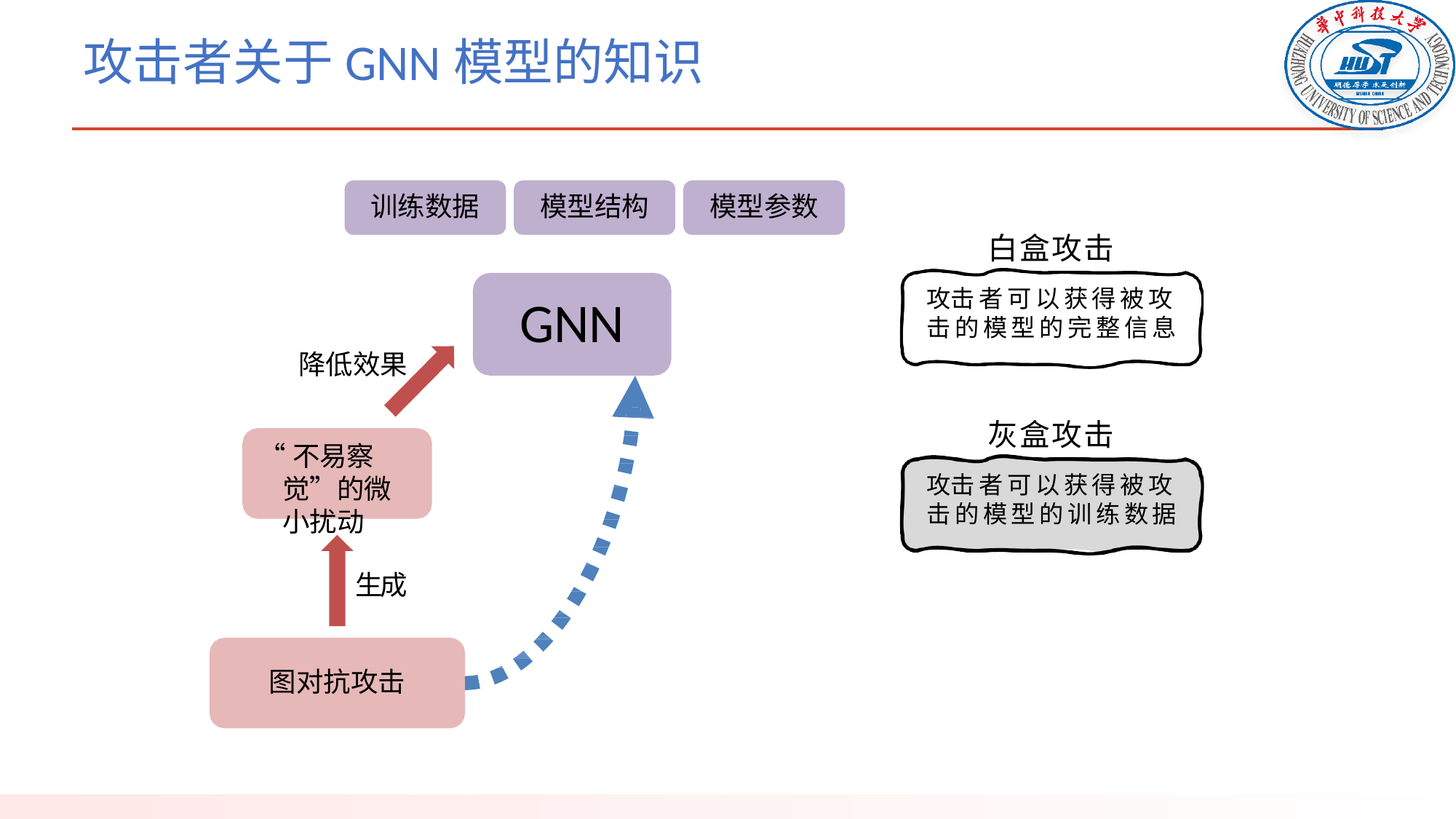

# 攻击者关于GNN模型的知识

训练数据
模型结构
模型参数
白盒攻击
攻击者可以获得被攻击的模型的完整信息

GNN

降低效果

灰盒攻击
攻击者可以获得被攻击的模型的训练数据

“不易察觉”的微小扰动

生成

图对抗攻击